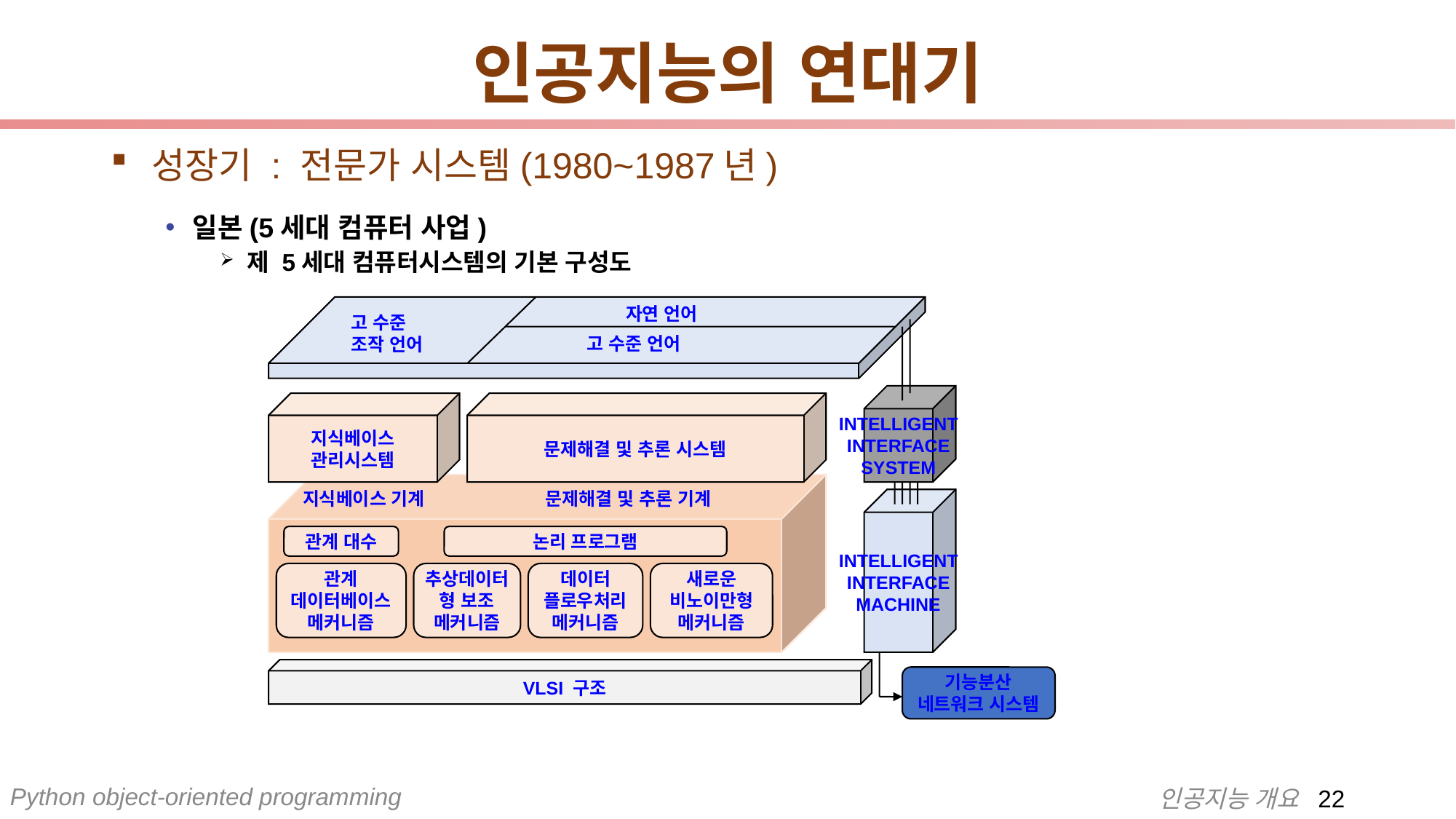

# 인공지능의 연대기
성장기 : 전문가 시스템(1980~1987년)
일본(5세대 컴퓨터 사업)
제 5세대 컴퓨터시스템의 기본 구성도

자연 언어
고 수준
조작 언어

고 수준 언어

INTELLIGENT
INTERFACE
SYSTEM
지식베이스
관리시스템
문제해결 및 추론 시스템

지식베이스 기계
문제해결 및 추론 기계

INTELLIGENT
INTERFACE
MACHINE
관계 대수
논리 프로그램
관계
데이터베이스
메커니즘
추상데이터
형 보조
메커니즘
데이터
플로우처리
메커니즘
새로운
비노이만형
메커니즘

VLSI 구조
기능분산
네트워크 시스템